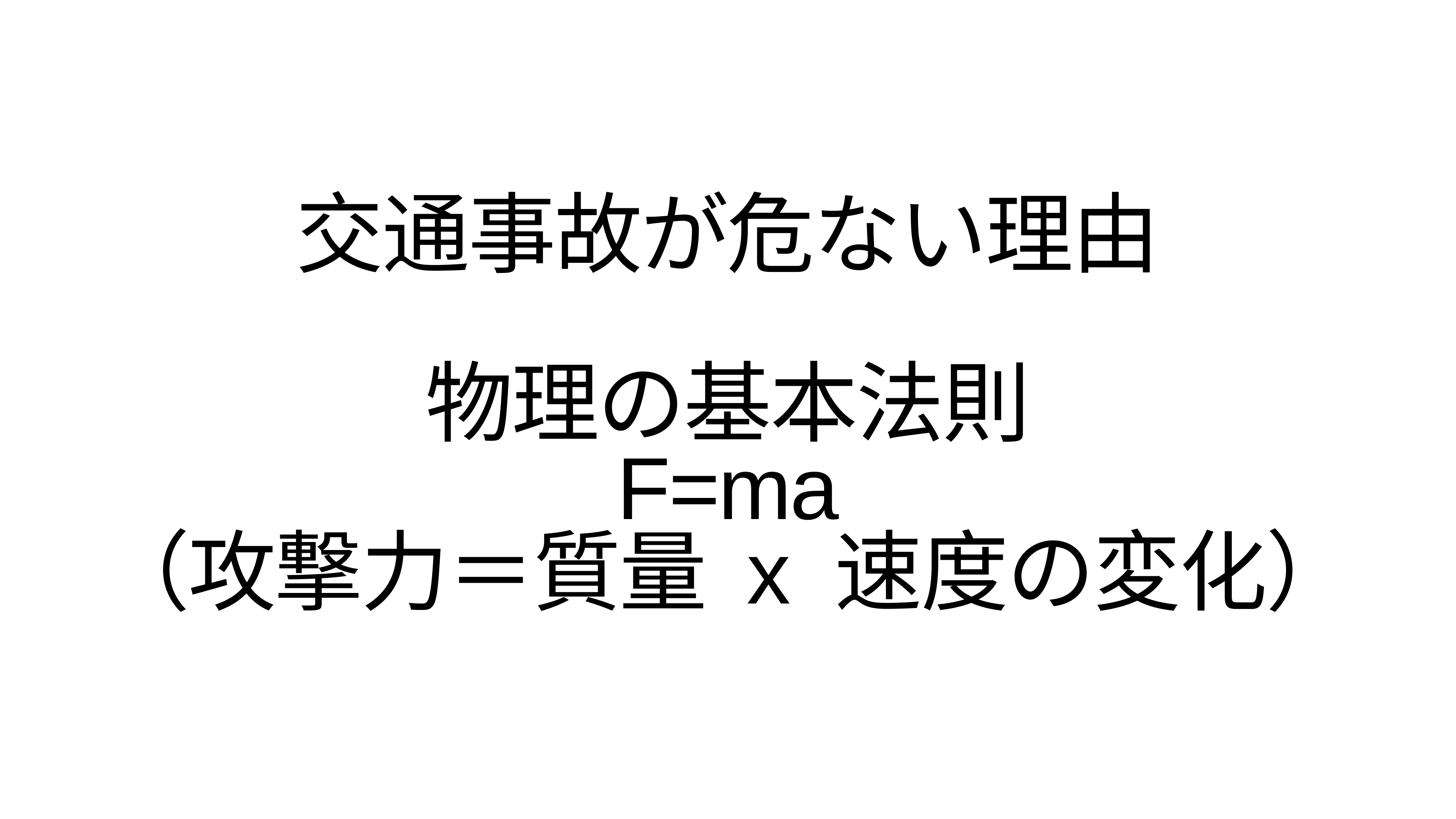

# 交通事故が危ない理由

物理の基本法則
F=ma
（攻撃力＝質量 x 速度の変化）